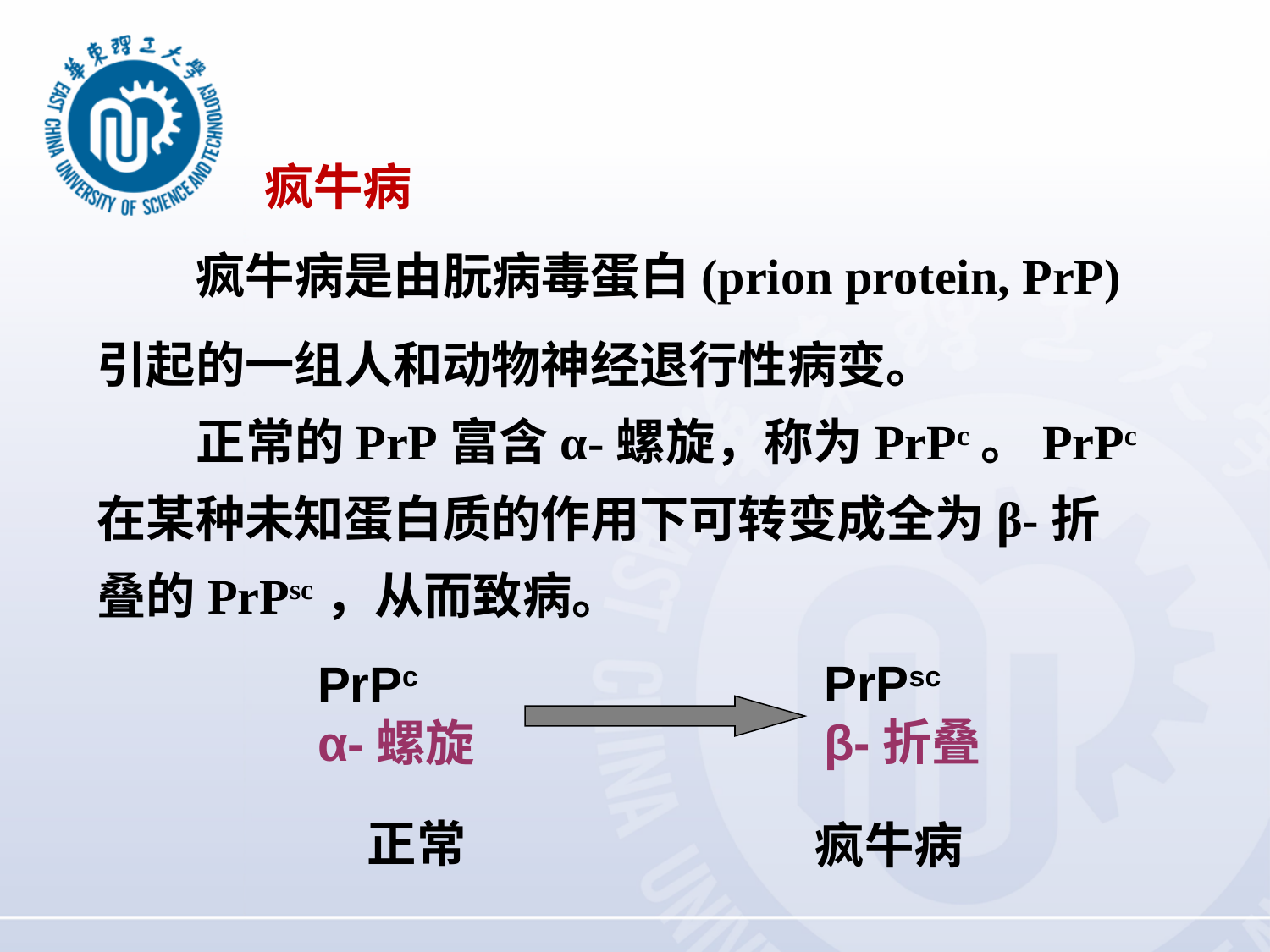

疯牛病
疯牛病是由朊病毒蛋白(prion protein, PrP)引起的一组人和动物神经退行性病变。
正常的PrP富含α-螺旋，称为PrPc。PrPc在某种未知蛋白质的作用下可转变成全为β-折叠的PrPsc，从而致病。
PrPsc
β-折叠
PrPc
α-螺旋

正常
疯牛病